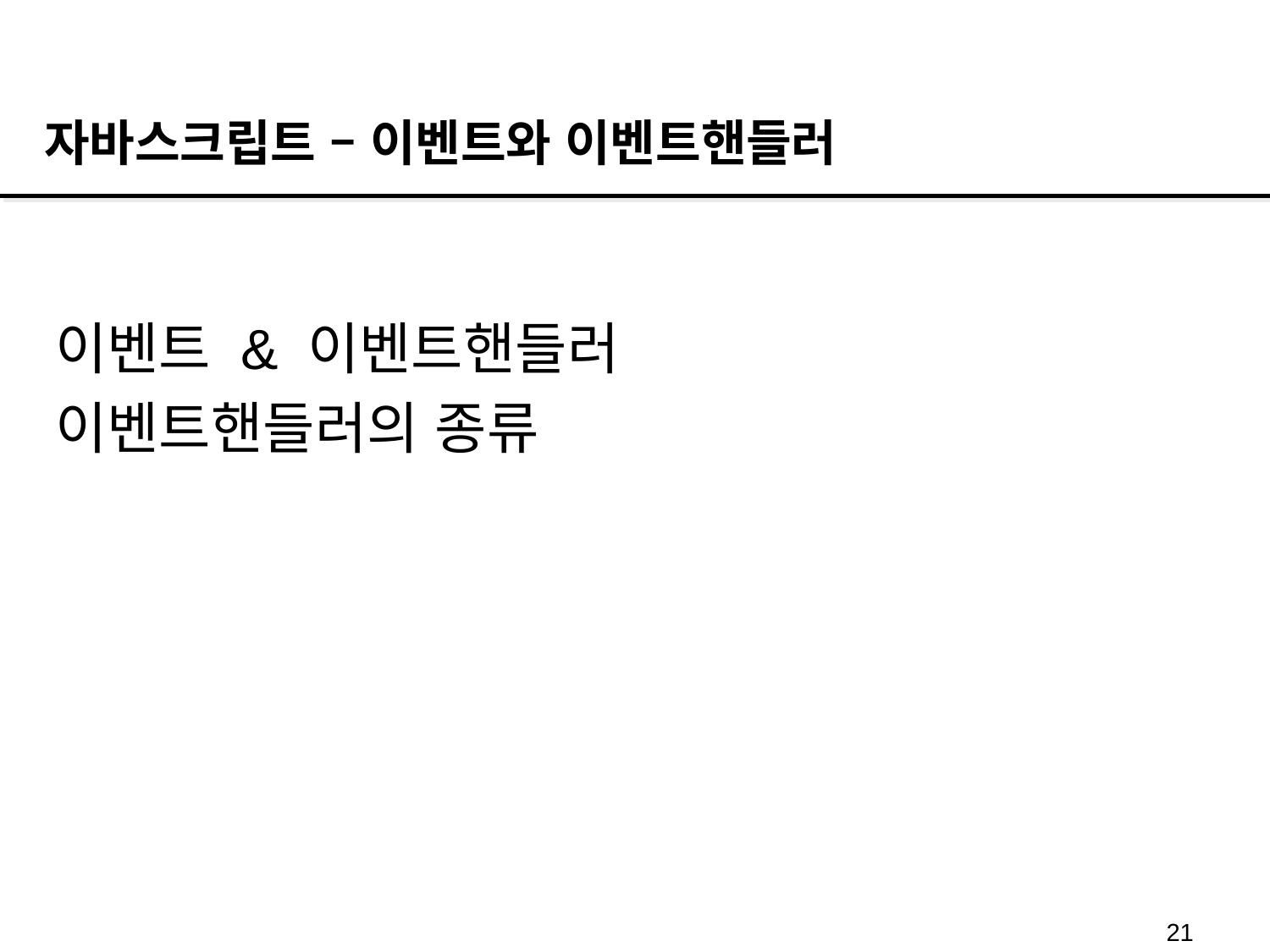

자바스크립트 – 이벤트와 이벤트핸들러
이벤트 & 이벤트핸들러
이벤트핸들러의 종류
21